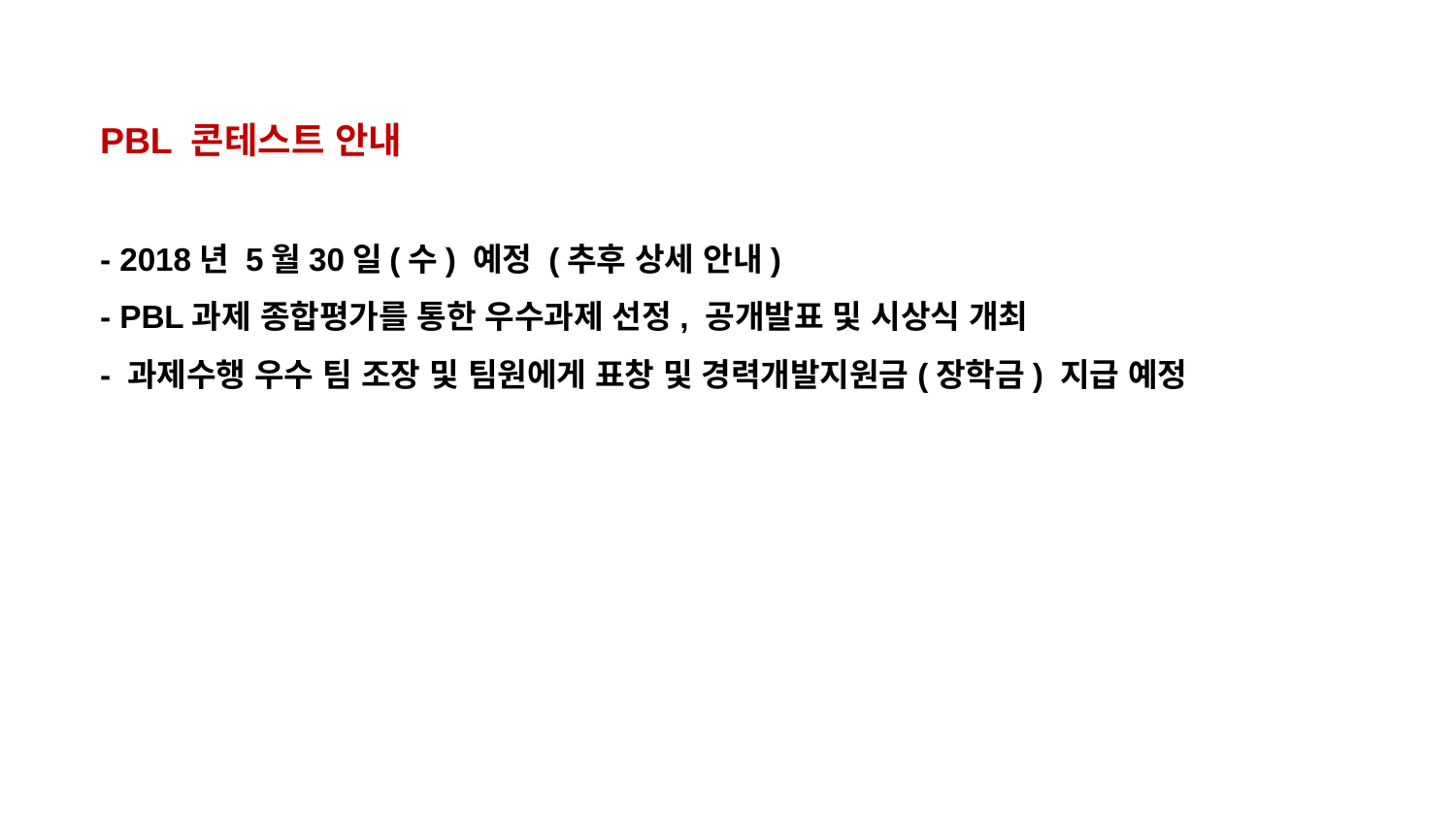

PBL 콘테스트 안내

- 2018년 5월30일(수) 예정 (추후 상세 안내)
- PBL과제 종합평가를 통한 우수과제 선정, 공개발표 및 시상식 개최
- 과제수행 우수 팀 조장 및 팀원에게 표창 및 경력개발지원금(장학금) 지급 예정